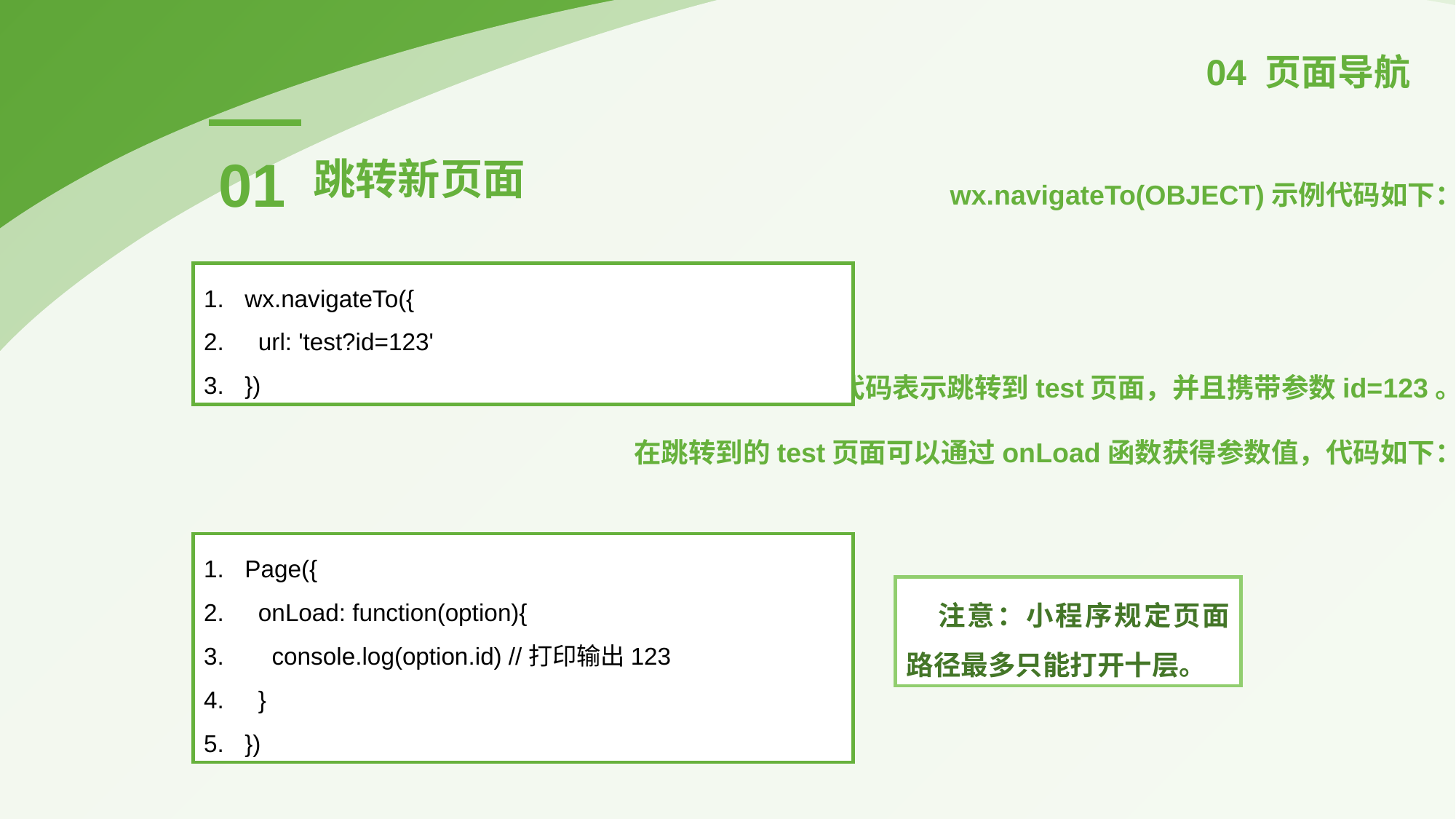

04 页面导航
01

跳转新页面
wx.navigateTo(OBJECT)示例代码如下：

 上述代码表示跳转到test页面，并且携带参数id=123。
在跳转到的test页面可以通过onLoad函数获得参数值，代码如下：

wx.navigateTo({
  url: 'test?id=123'
})

Page({
  onLoad: function(option){
    console.log(option.id) //打印输出123
  }
})
注意：小程序规定页面路径最多只能打开十层。